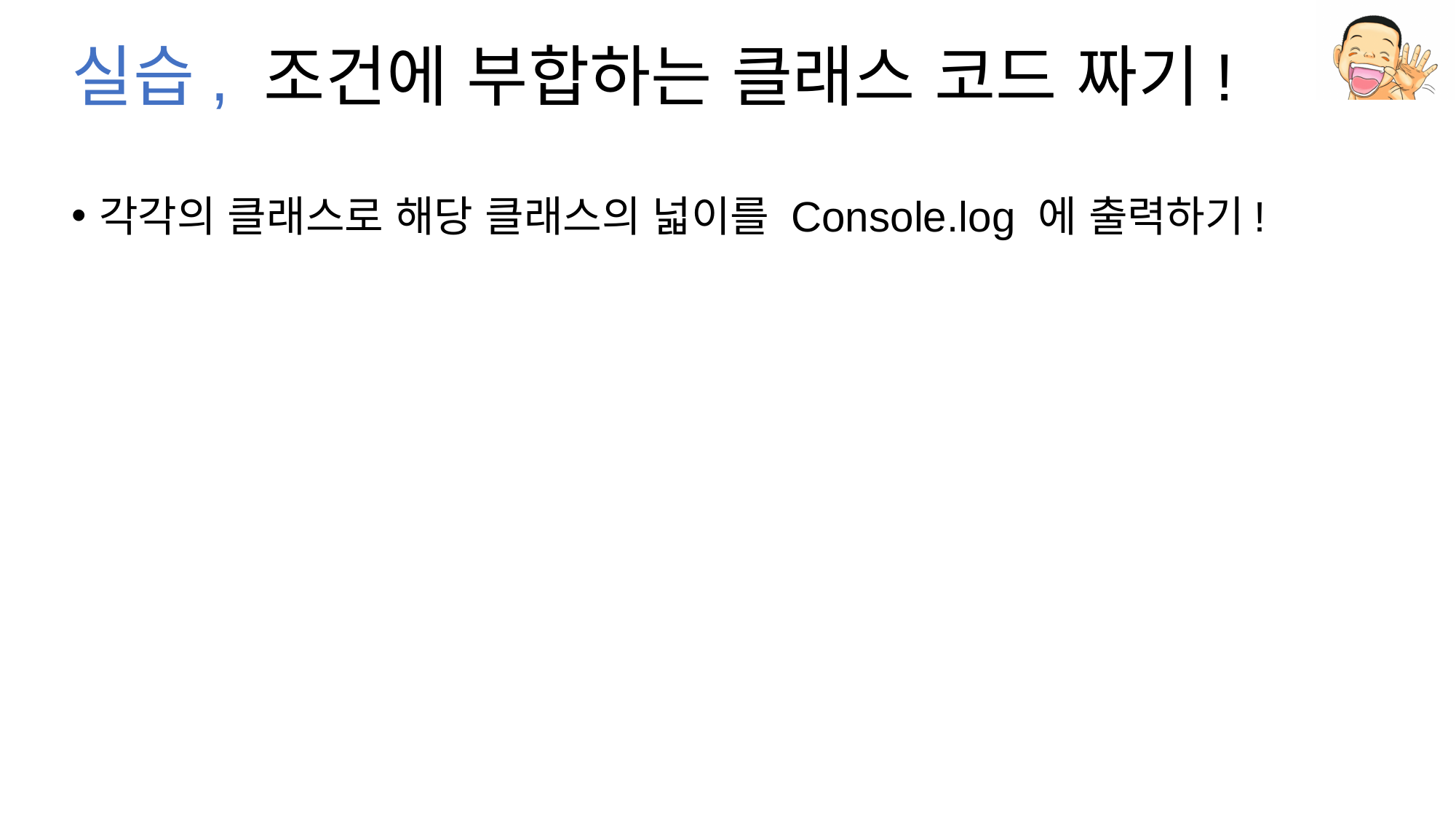

# 실습, 조건에 부합하는 클래스 코드 짜기!
각각의 클래스로 해당 클래스의 넓이를 Console.log 에 출력하기!